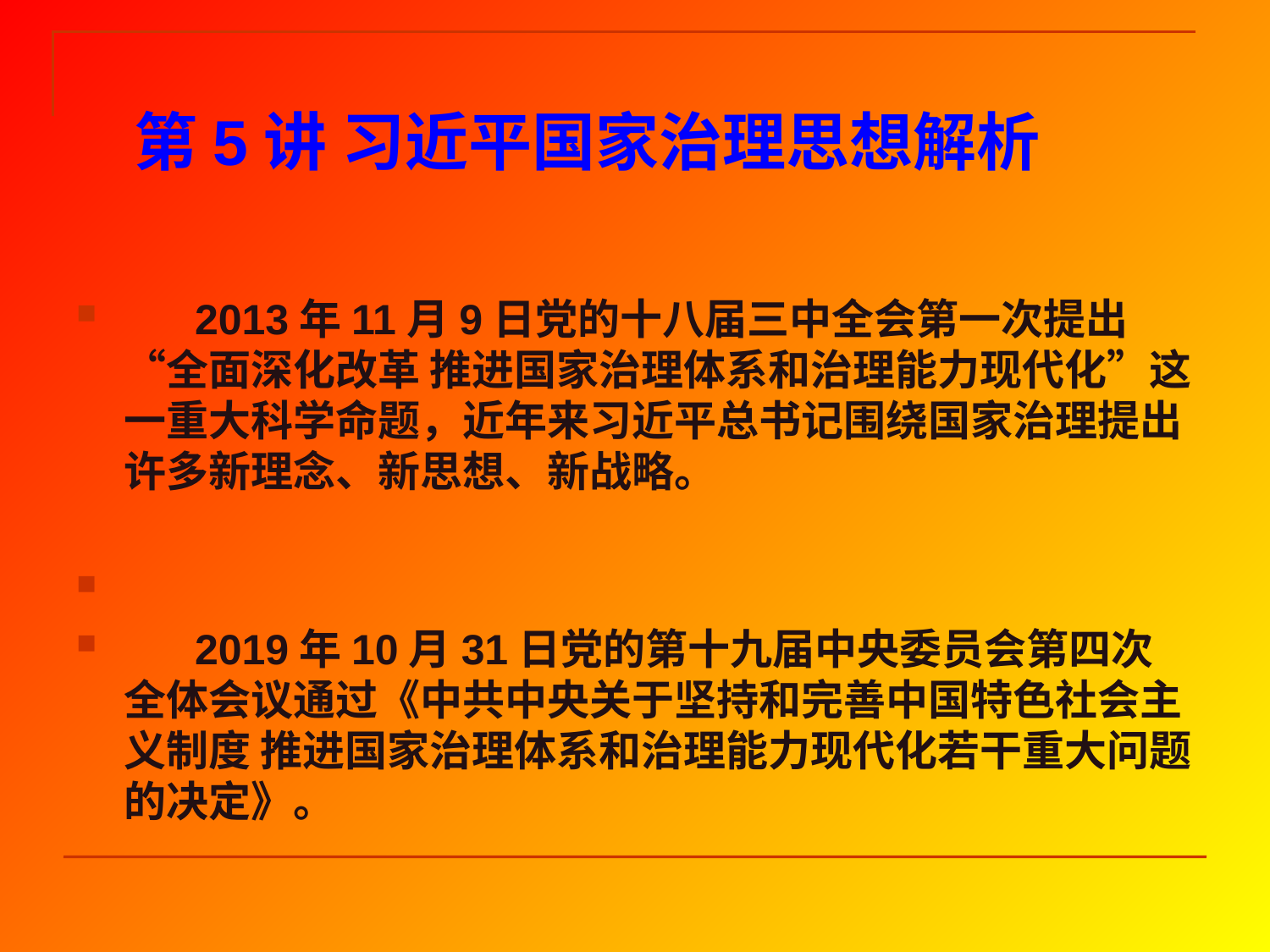

# 第5讲 习近平国家治理思想解析
      2013年11月9日党的十八届三中全会第一次提出“全面深化改革 推进国家治理体系和治理能力现代化”这一重大科学命题，近年来习近平总书记围绕国家治理提出许多新理念、新思想、新战略。

      2019年10月31日党的第十九届中央委员会第四次全体会议通过《中共中央关于坚持和完善中国特色社会主义制度 推进国家治理体系和治理能力现代化若干重大问题的决定》。